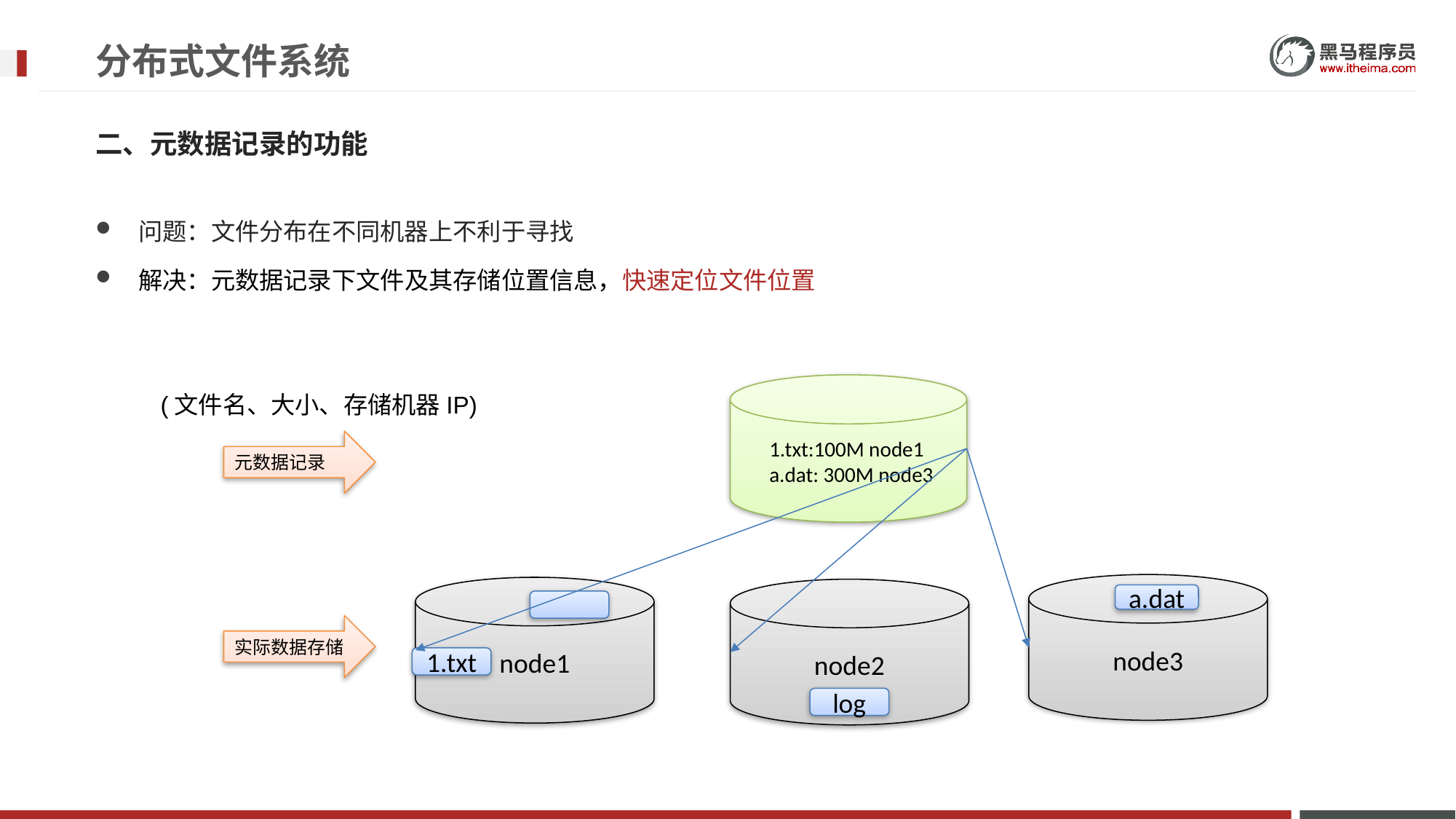

# 分布式文件系统
二、元数据记录的功能
问题：文件分布在不同机器上不利于寻找
解决：元数据记录下文件及其存储位置信息，快速定位文件位置
      1.txt:100M node1
      a.dat: 300M node3
(文件名、大小、存储机器IP)
元数据记录
node3
node1
node2
a.dat

实际数据存储
1.txt
log